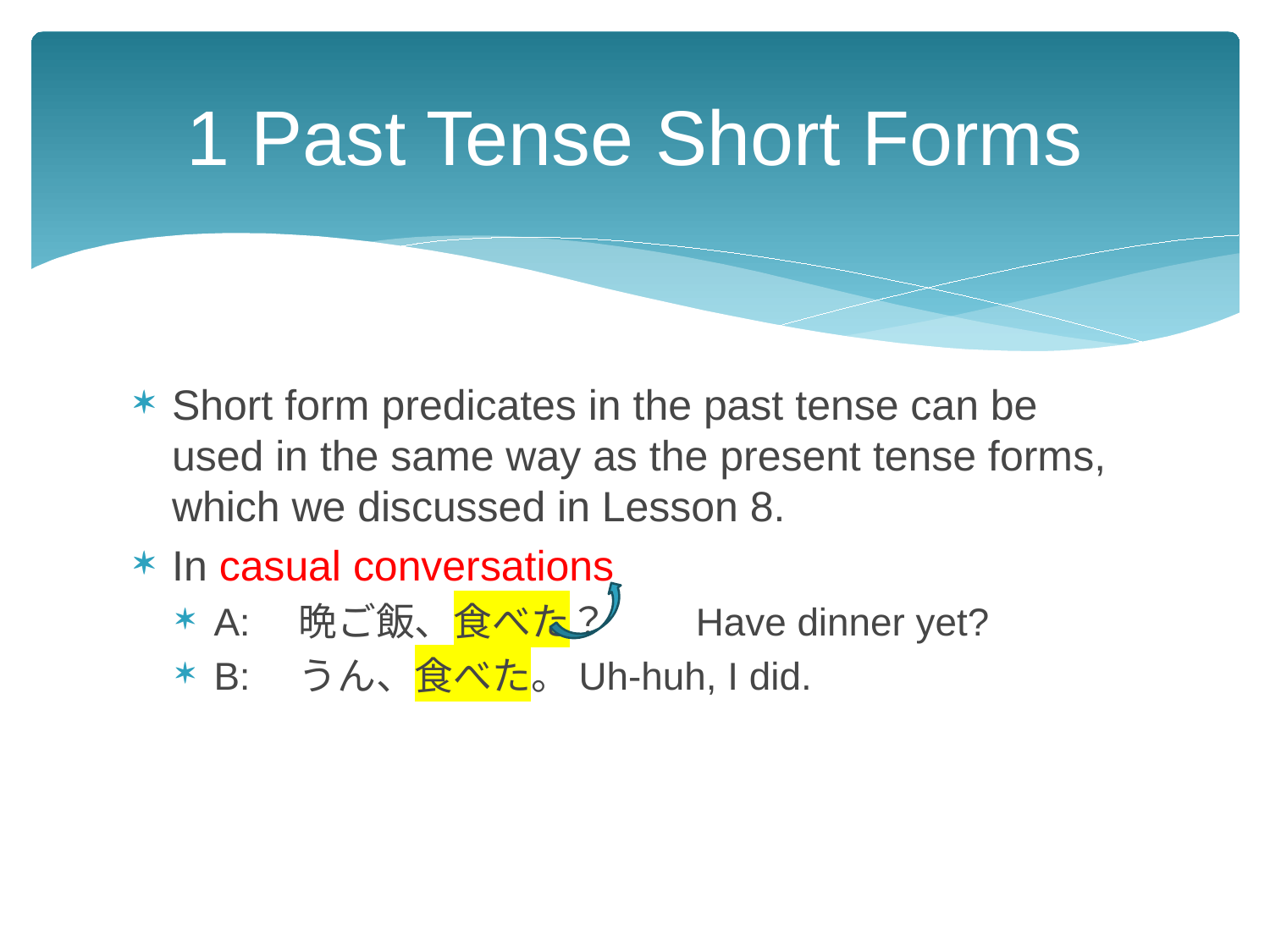

# 1 Past Tense Short Forms
Short form predicates in the past tense can be used in the same way as the present tense forms, which we discussed in Lesson 8.
In casual conversations
A:　晩ご飯、食べた？         Have dinner yet?
B:　うん、食べた。Uh-huh, I did.